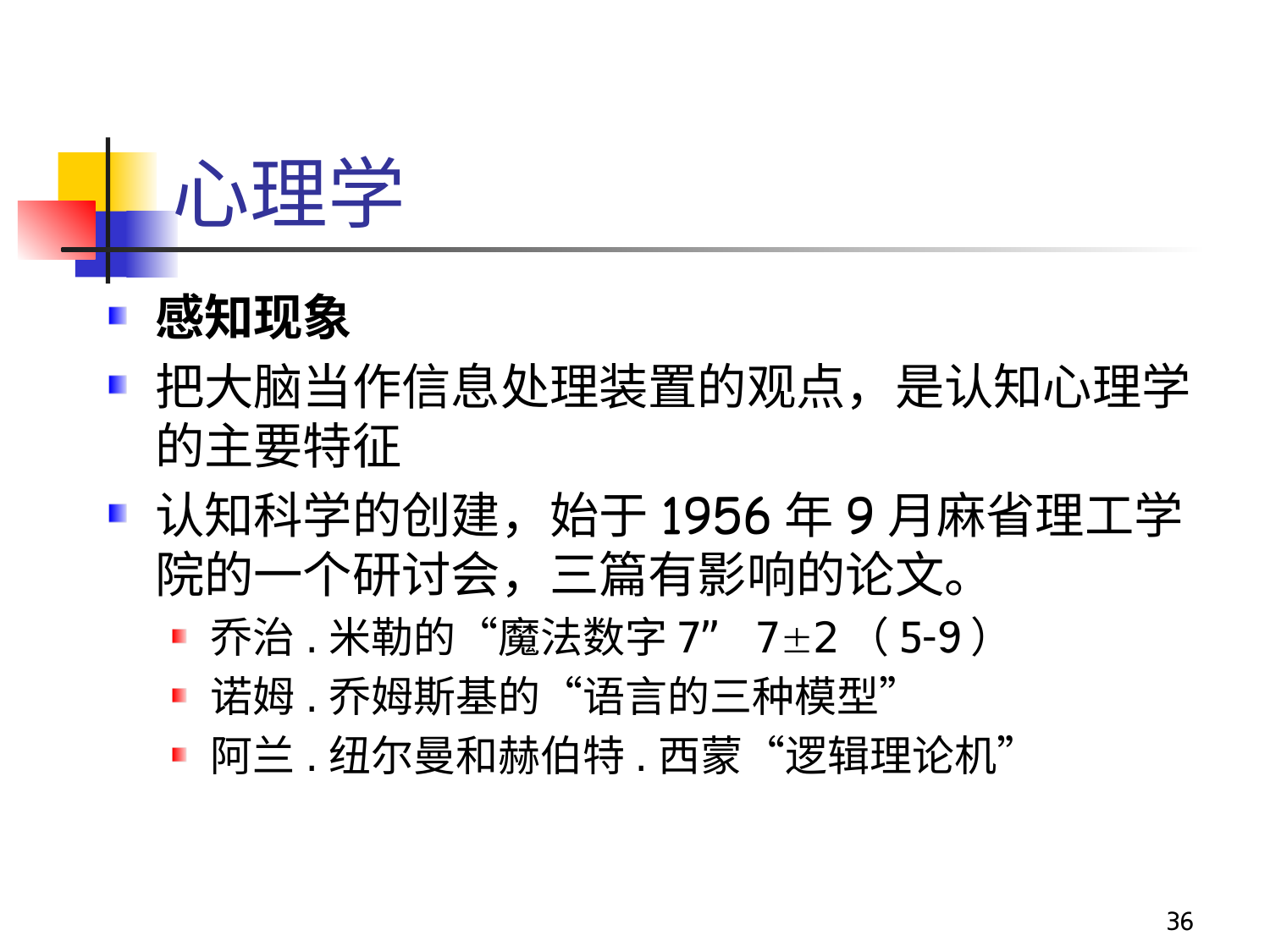

# 心理学
感知现象
把大脑当作信息处理装置的观点，是认知心理学的主要特征
认知科学的创建，始于1956年9月麻省理工学院的一个研讨会，三篇有影响的论文。
乔治.米勒的“魔法数字7”   7±2（5-9）
诺姆.乔姆斯基的“语言的三种模型”
阿兰.纽尔曼和赫伯特.西蒙“逻辑理论机”
36